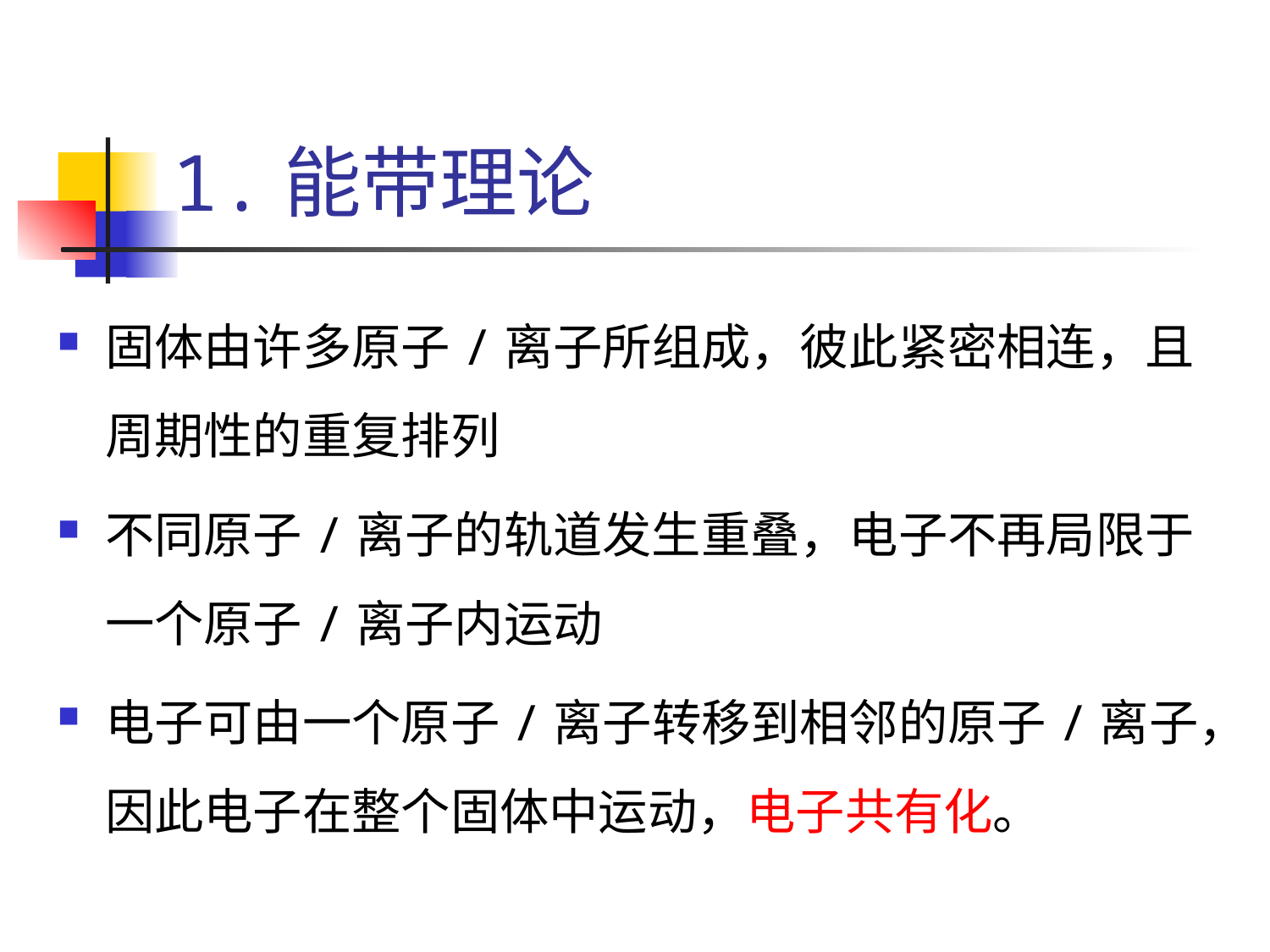

# 1.能带理论
固体由许多原子/离子所组成，彼此紧密相连，且周期性的重复排列
不同原子/离子的轨道发生重叠，电子不再局限于一个原子/离子内运动
电子可由一个原子/离子转移到相邻的原子/离子，因此电子在整个固体中运动，电子共有化。